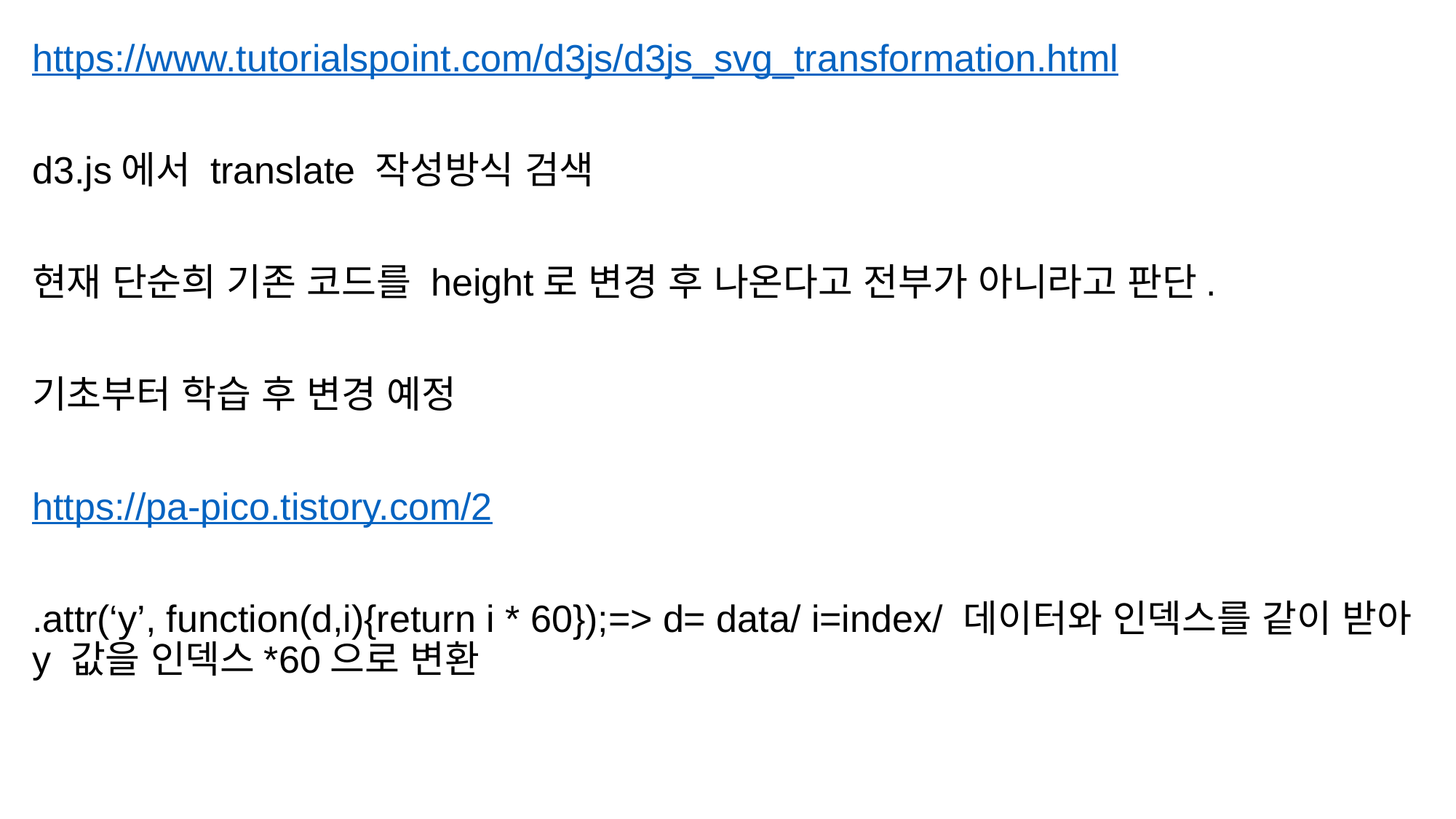

https://www.tutorialspoint.com/d3js/d3js_svg_transformation.html

d3.js에서 translate 작성방식 검색

현재 단순희 기존 코드를 height로 변경 후 나온다고 전부가 아니라고 판단.

기초부터 학습 후 변경 예정

https://pa-pico.tistory.com/2

.attr(‘y’, function(d,i){return i * 60});=> d= data/ i=index/ 데이터와 인덱스를 같이 받아 y 값을 인덱스*60으로 변환